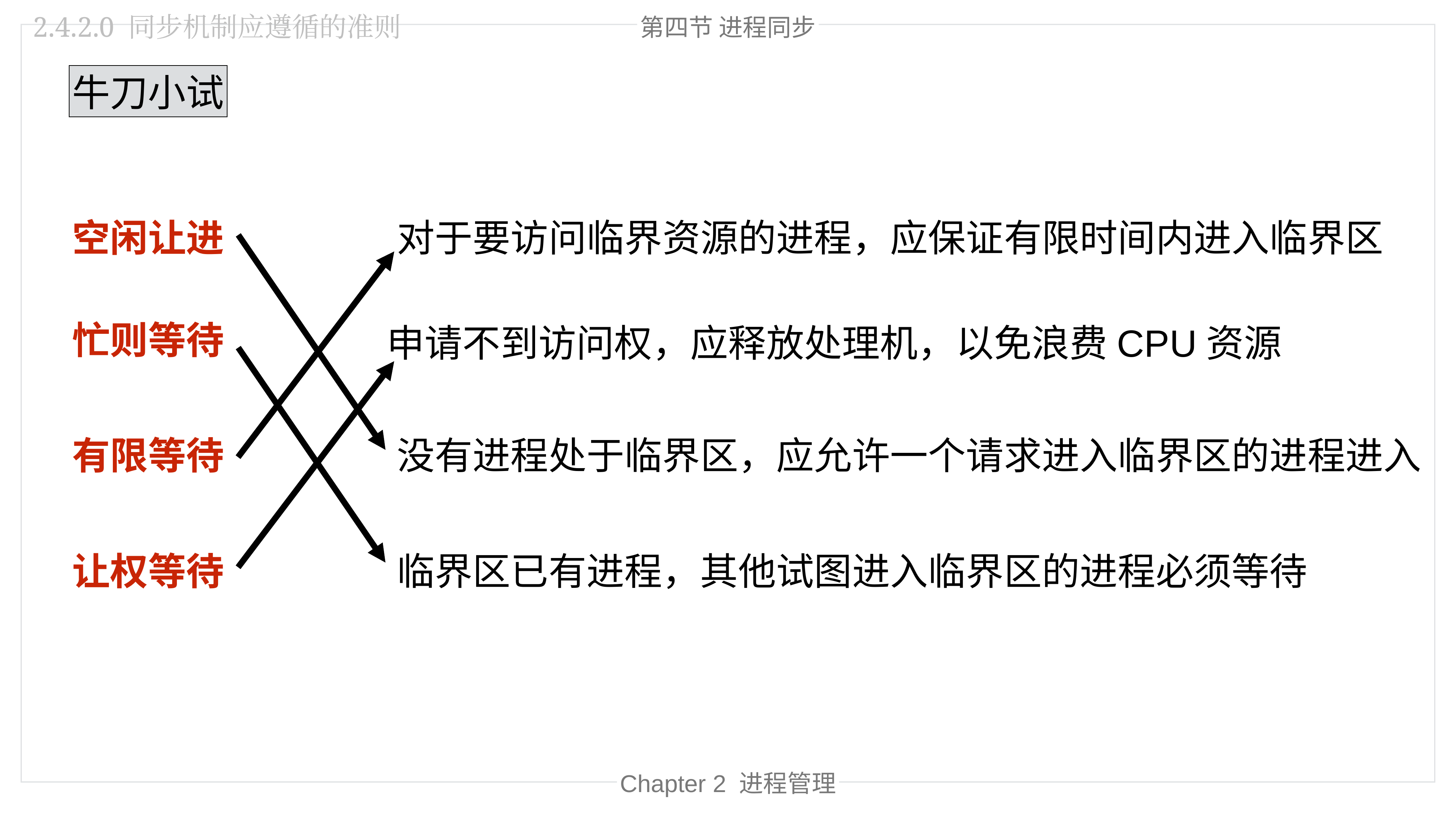

第四节 进程同步
2.4.2.0 同步机制应遵循的准则

牛刀小试
空闲让进
对于要访问临界资源的进程，应保证有限时间内进入临界区

忙则等待
申请不到访问权，应释放处理机，以免浪费CPU资源

有限等待
没有进程处于临界区，应允许一个请求进入临界区的进程进入
让权等待
临界区已有进程，其他试图进入临界区的进程必须等待
Chapter 2 进程管理